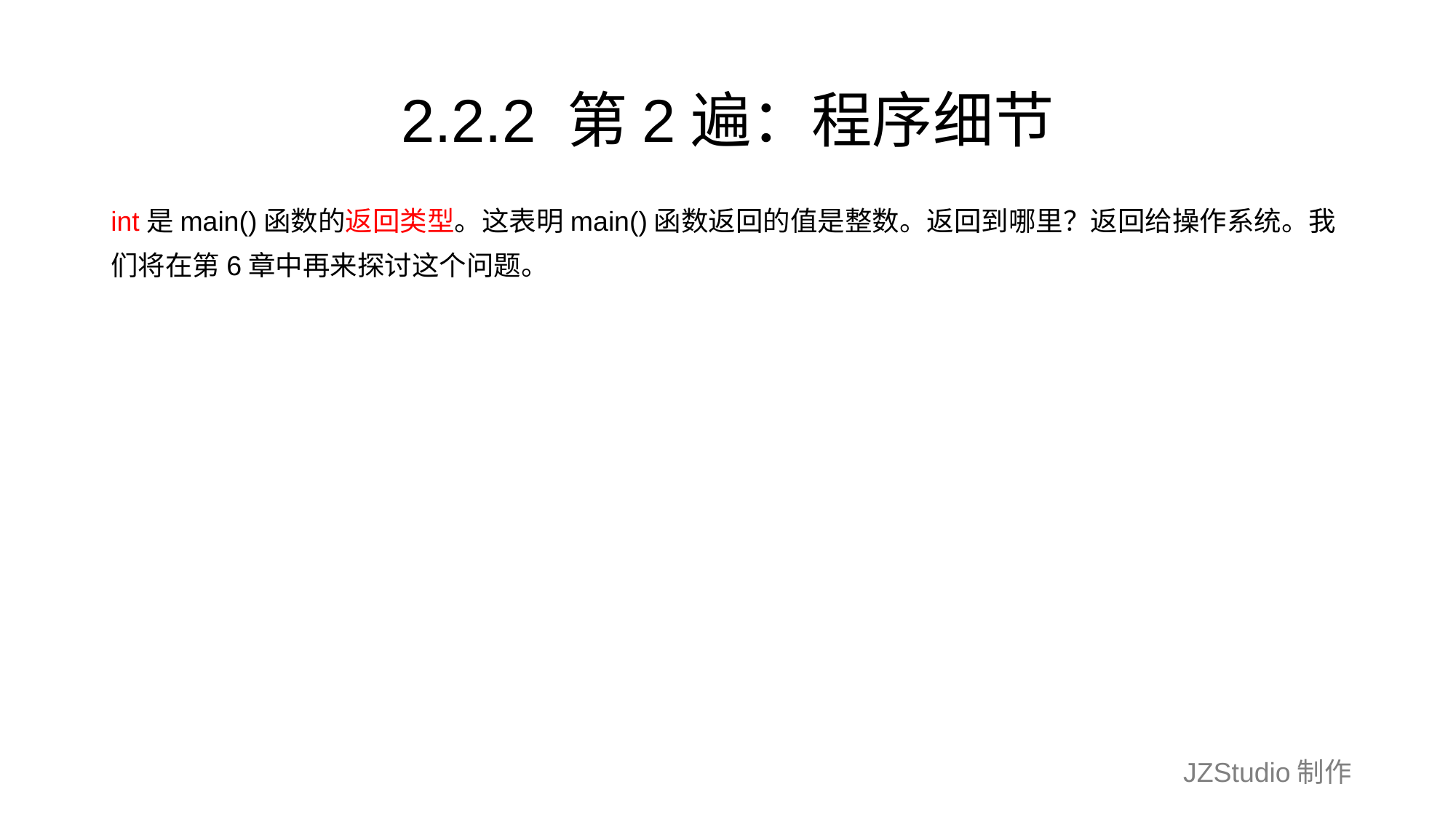

# 2.2.2 第2遍：程序细节
int是main()函数的返回类型。这表明main()函数返回的值是整数。返回到哪里？返回给操作系统。我
们将在第6章中再来探讨这个问题。